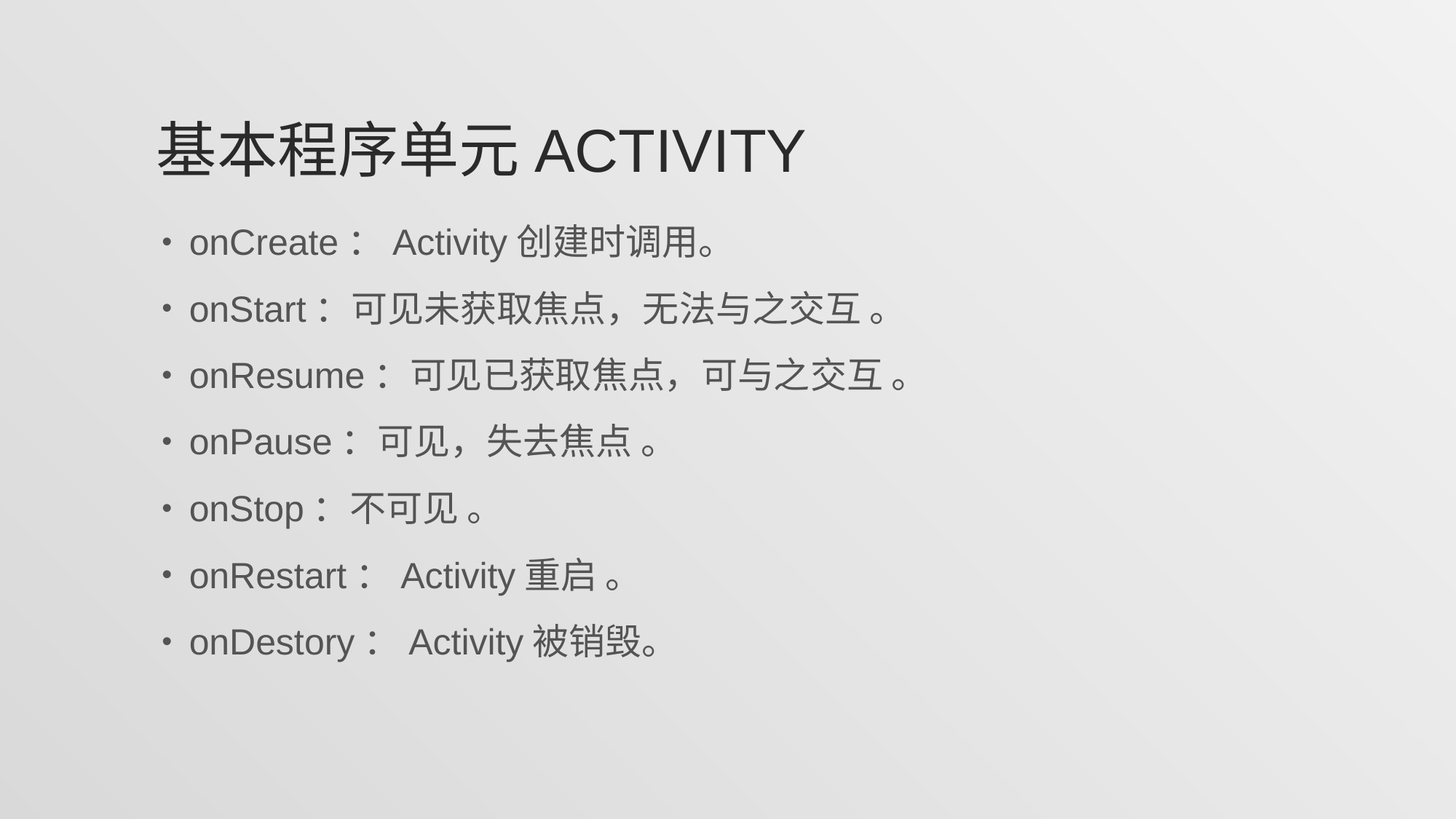

# 基本程序单元Activity
onCreate：Activity创建时调用。
onStart：可见未获取焦点，无法与之交互 。
onResume：可见已获取焦点，可与之交互 。
onPause：可见，失去焦点 。
onStop：不可见 。
onRestart：Activity重启 。
onDestory：Activity被销毁。